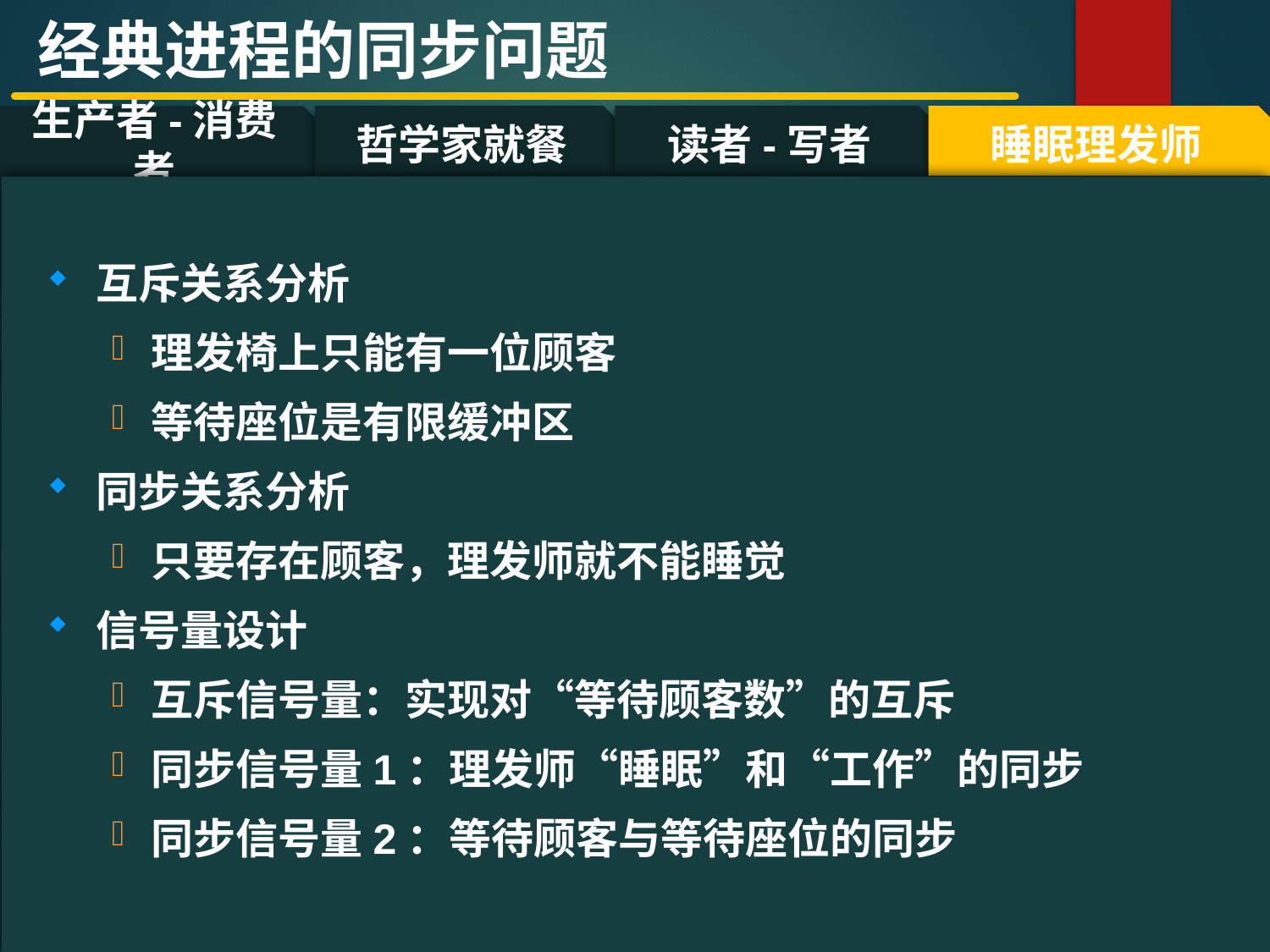

经典进程的同步问题
哲学家就餐
读者-写者
睡眠理发师
生产者-消费者
#
互斥关系分析
理发椅上只能有一位顾客
等待座位是有限缓冲区
同步关系分析
只要存在顾客，理发师就不能睡觉
信号量设计
互斥信号量：实现对“等待顾客数”的互斥
同步信号量1：理发师“睡眠”和“工作”的同步
同步信号量2：等待顾客与等待座位的同步